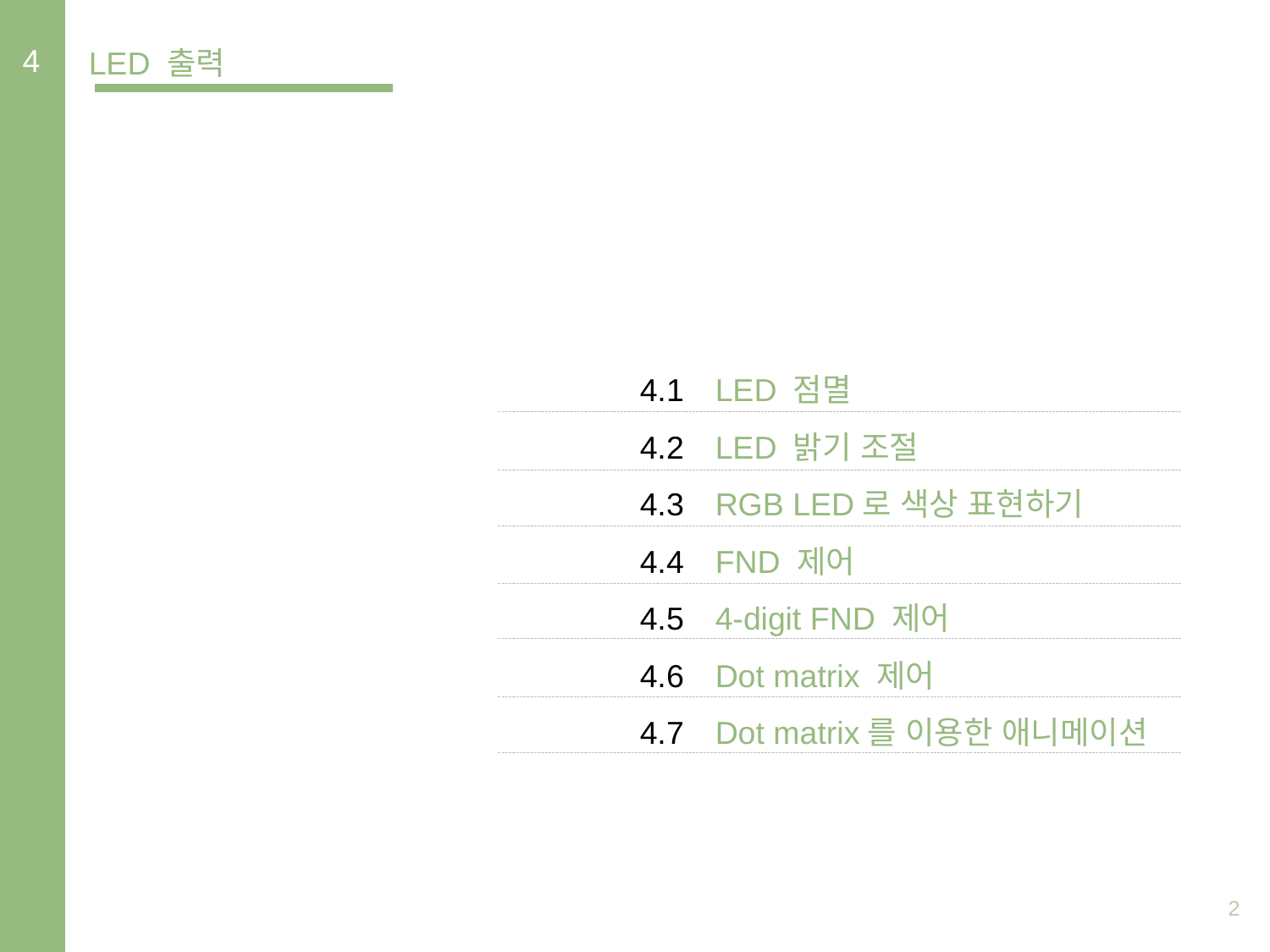

4
LED 출력
LED 점멸
LED 밝기 조절
RGB LED로 색상 표현하기
FND 제어
4-digit FND 제어
Dot matrix 제어
Dot matrix를 이용한 애니메이션
4.1
4.2
4.3
4.4
4.5
4.6
4.7
2